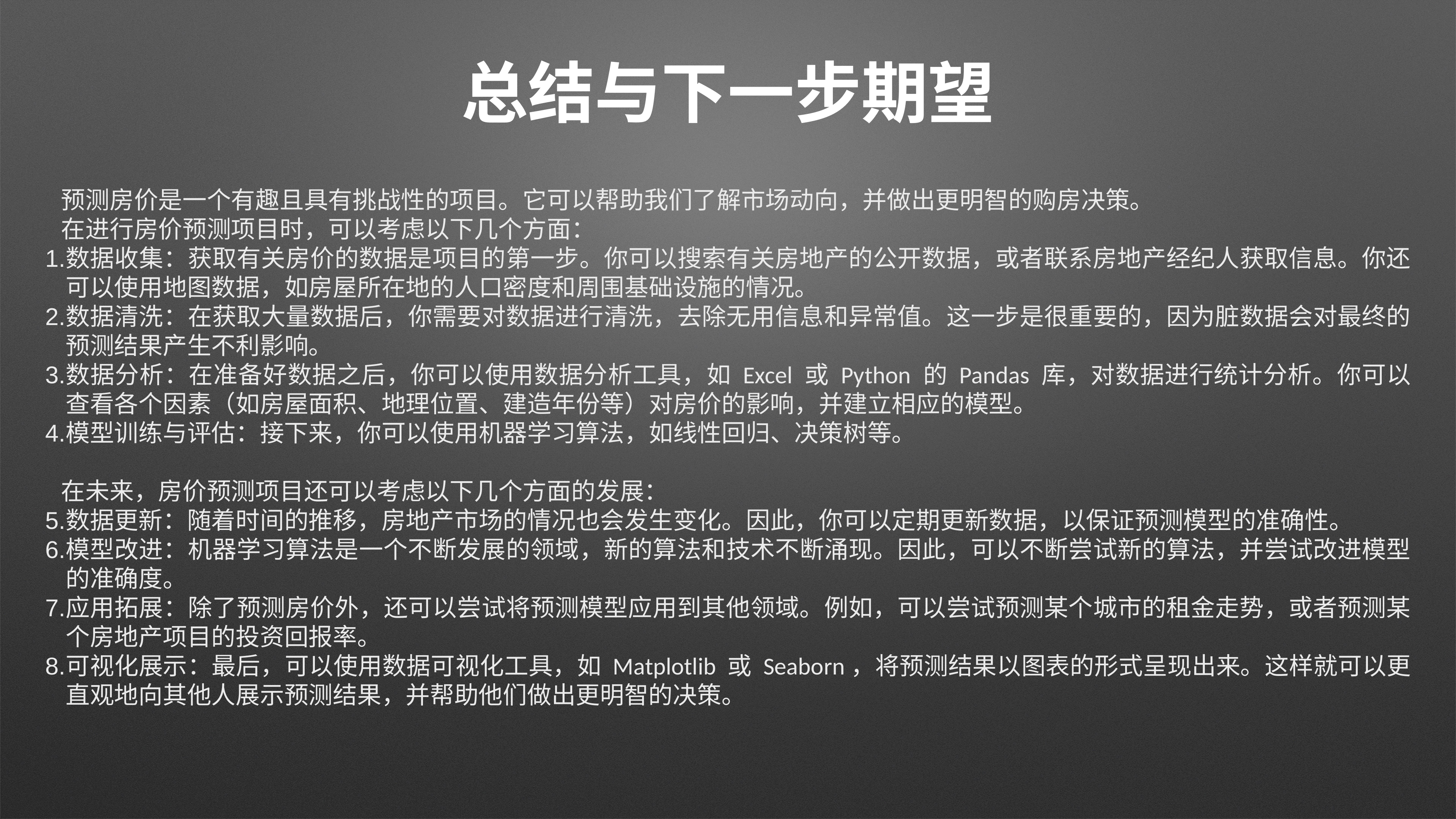

# 总结与下一步期望
预测房价是一个有趣且具有挑战性的项目。它可以帮助我们了解市场动向，并做出更明智的购房决策。
在进行房价预测项目时，可以考虑以下几个方面：
数据收集：获取有关房价的数据是项目的第一步。你可以搜索有关房地产的公开数据，或者联系房地产经纪人获取信息。你还可以使用地图数据，如房屋所在地的人口密度和周围基础设施的情况。
数据清洗：在获取大量数据后，你需要对数据进行清洗，去除无用信息和异常值。这一步是很重要的，因为脏数据会对最终的预测结果产生不利影响。
数据分析：在准备好数据之后，你可以使用数据分析工具，如 Excel 或 Python 的 Pandas 库，对数据进行统计分析。你可以查看各个因素（如房屋面积、地理位置、建造年份等）对房价的影响，并建立相应的模型。
模型训练与评估：接下来，你可以使用机器学习算法，如线性回归、决策树等。

在未来，房价预测项目还可以考虑以下几个方面的发展：
数据更新：随着时间的推移，房地产市场的情况也会发生变化。因此，你可以定期更新数据，以保证预测模型的准确性。
模型改进：机器学习算法是一个不断发展的领域，新的算法和技术不断涌现。因此，可以不断尝试新的算法，并尝试改进模型的准确度。
应用拓展：除了预测房价外，还可以尝试将预测模型应用到其他领域。例如，可以尝试预测某个城市的租金走势，或者预测某个房地产项目的投资回报率。
可视化展示：最后，可以使用数据可视化工具，如 Matplotlib 或 Seaborn，将预测结果以图表的形式呈现出来。这样就可以更直观地向其他人展示预测结果，并帮助他们做出更明智的决策。